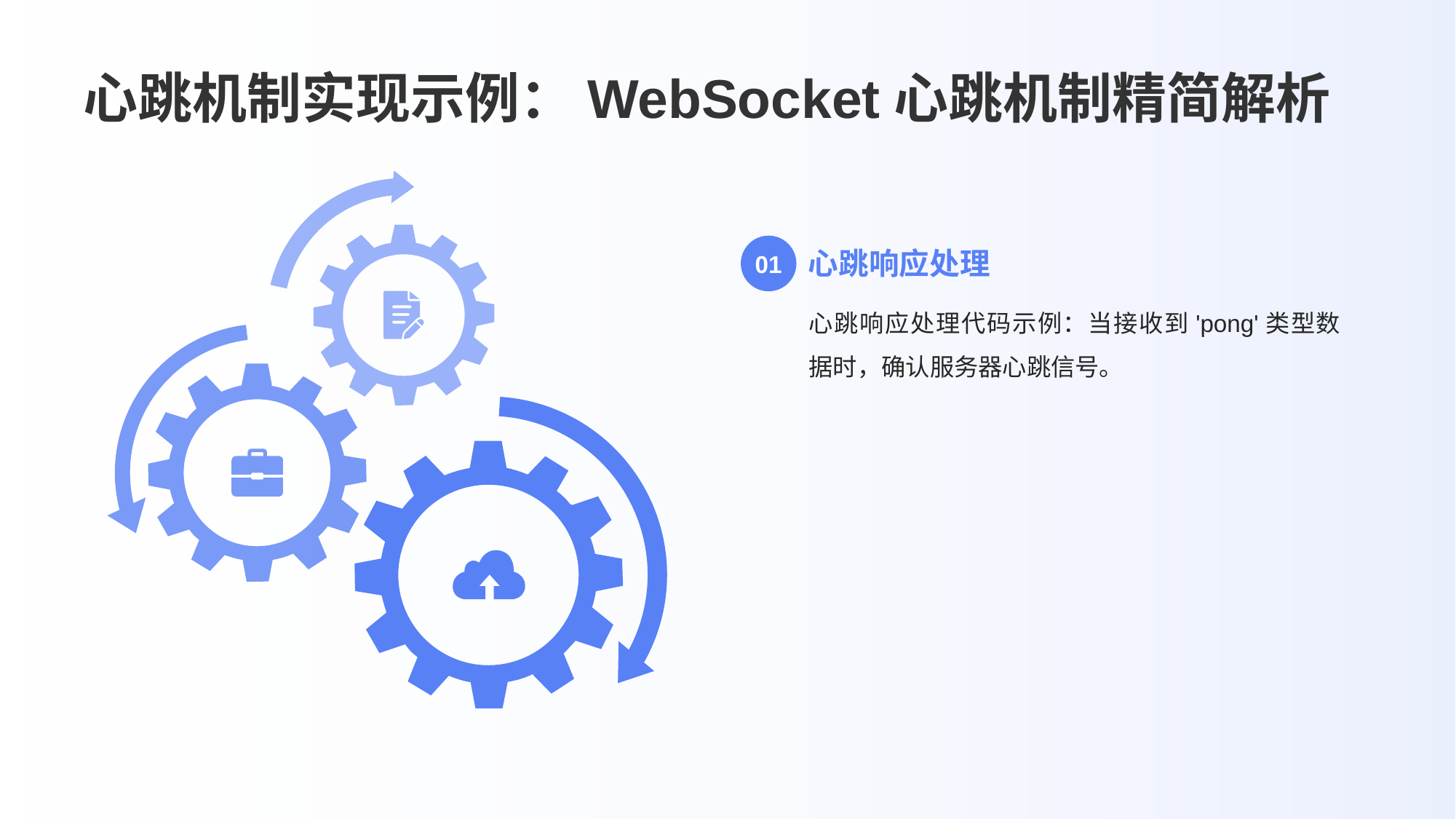

# 心跳机制实现示例：WebSocket心跳机制精简解析

01
心跳响应处理

心跳响应处理代码示例：当接收到'pong'类型数据时，确认服务器心跳信号。